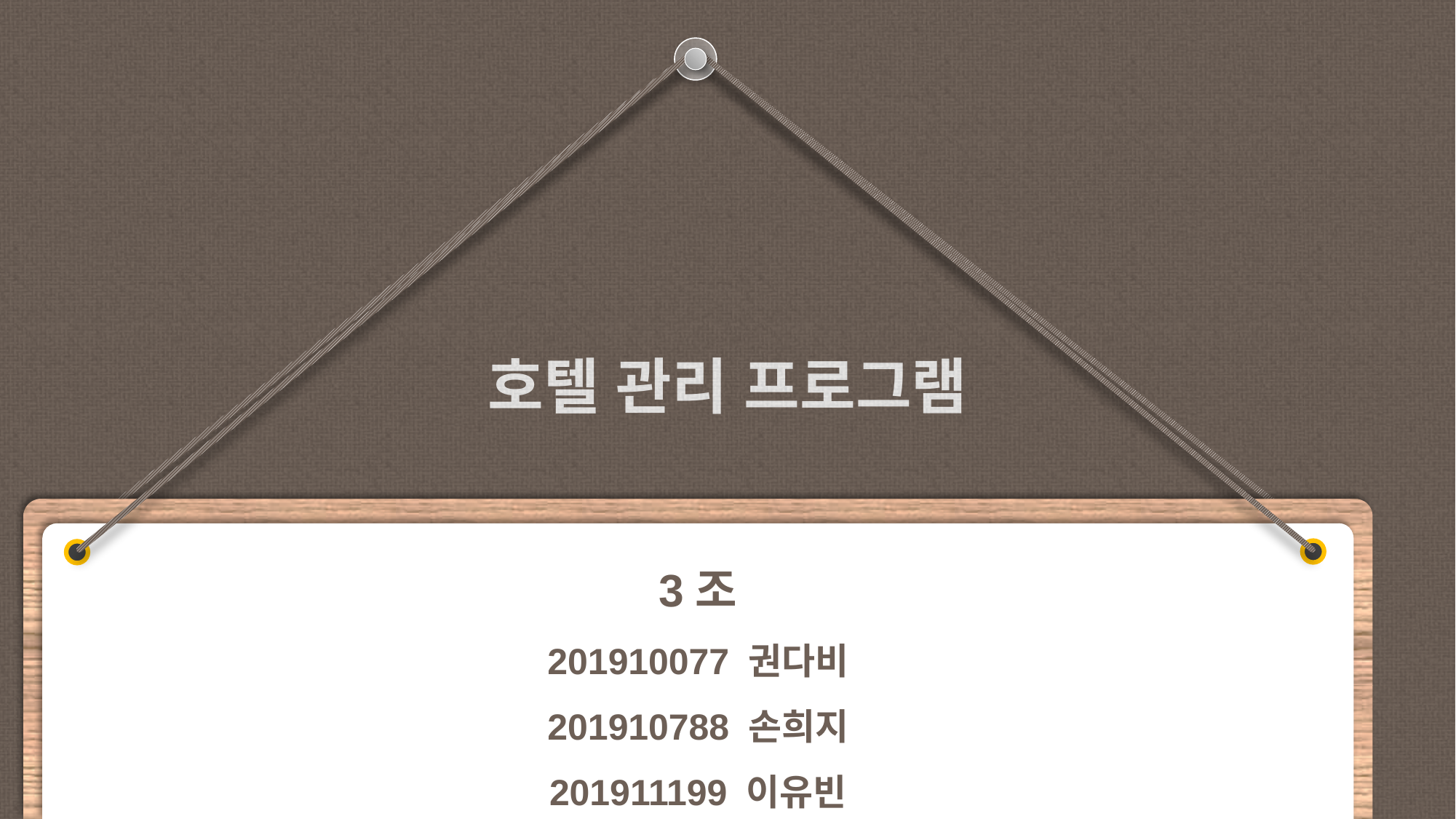

3조
201910077 권다비
201910788 손희지
201911199 이유빈

호텔 관리 프로그램